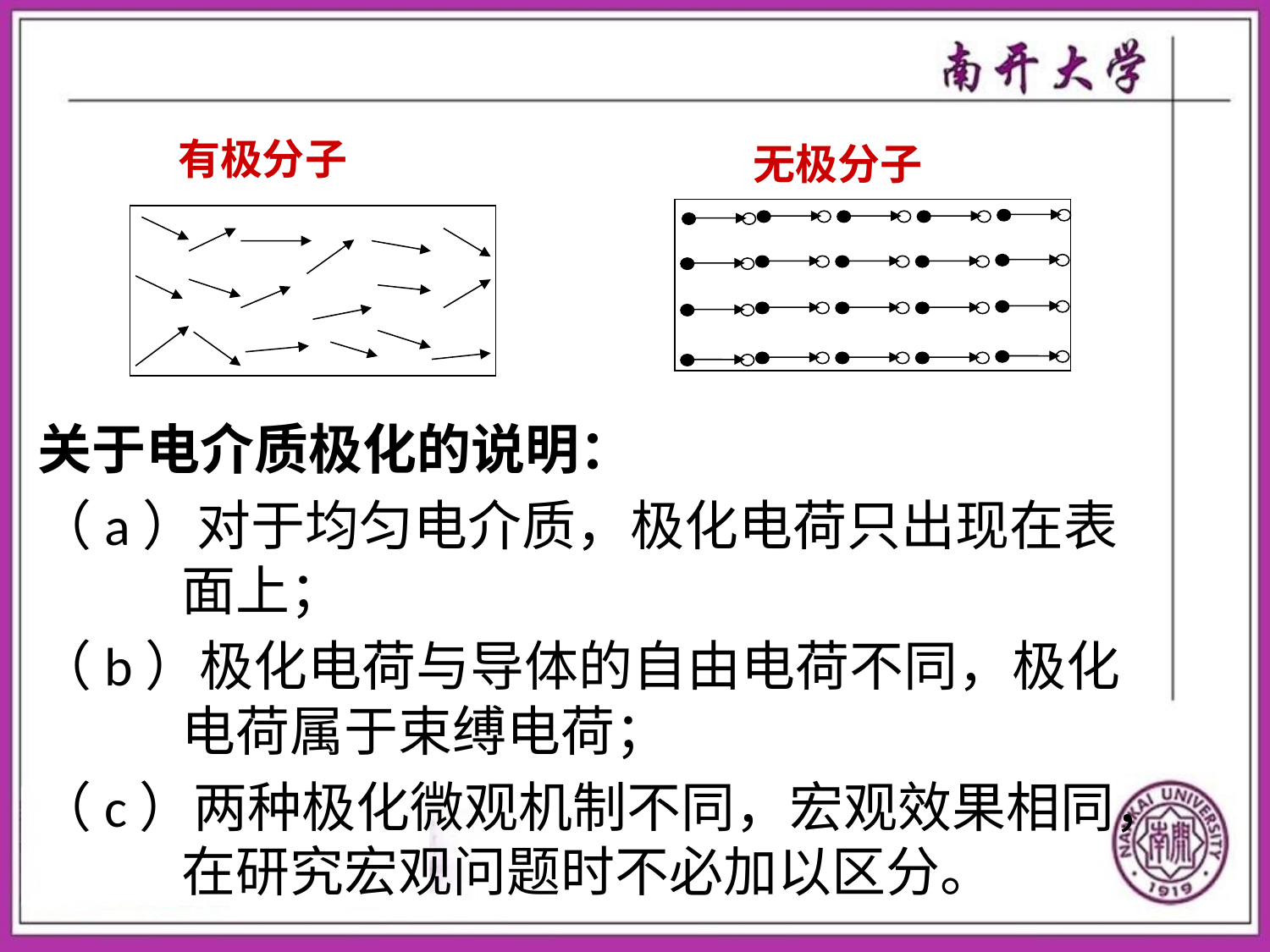

关于电介质极化的说明：
（a）对于均匀电介质，极化电荷只出现在表面上；
（b）极化电荷与导体的自由电荷不同，极化电荷属于束缚电荷；
（c）两种极化微观机制不同，宏观效果相同，在研究宏观问题时不必加以区分。

有极分子

无极分子